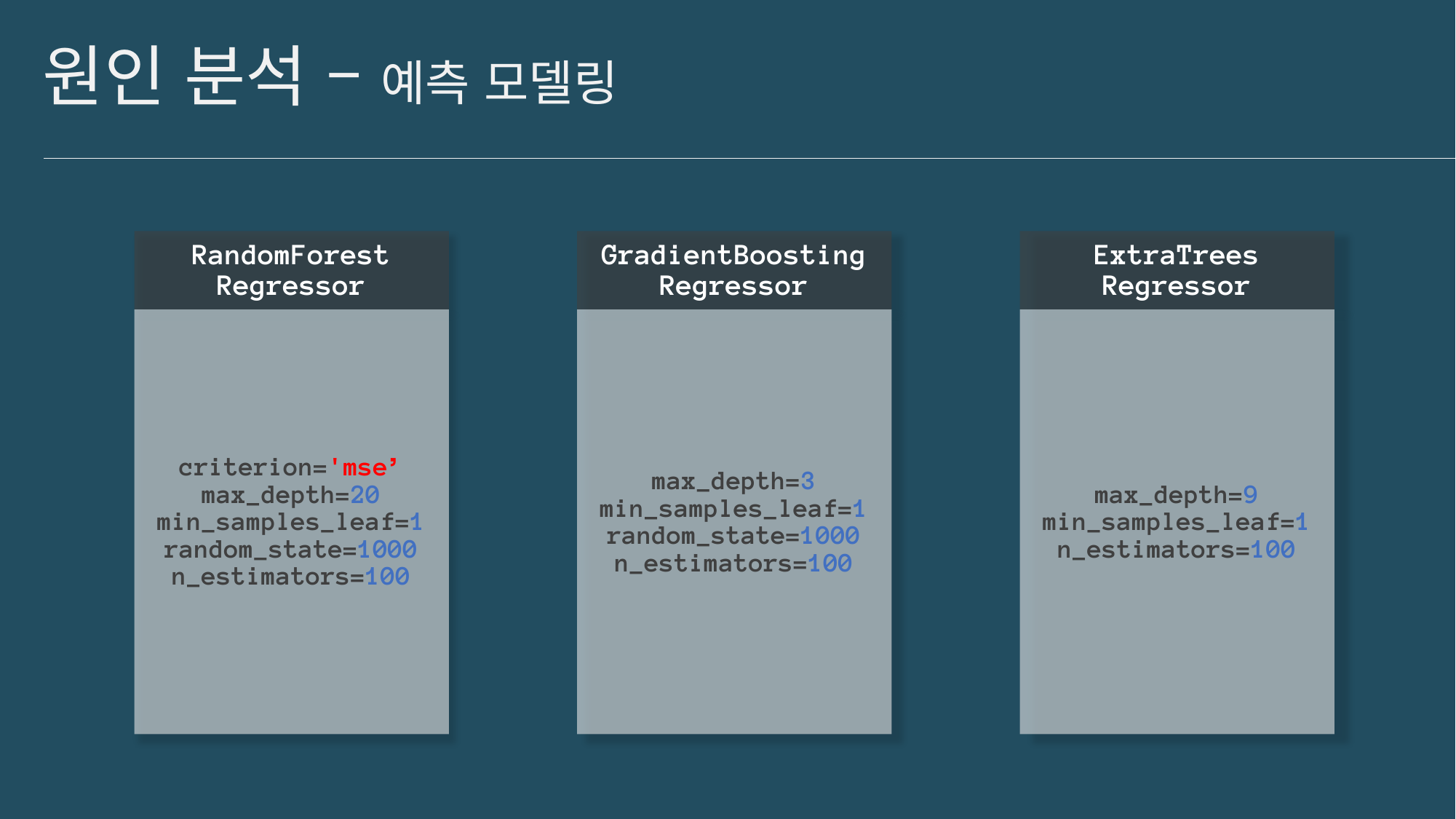

# 원인 분석 – 예측 모델링
| RandomForest Regressor |
| --- |
| criterion='mse’ max\_depth=20 min\_samples\_leaf=1 random\_state=1000 n\_estimators=100 |
| GradientBoosting Regressor |
| --- |
| max\_depth=3 min\_samples\_leaf=1 random\_state=1000 n\_estimators=100 |
| ExtraTrees Regressor |
| --- |
| max\_depth=9 min\_samples\_leaf=1 n\_estimators=100 |